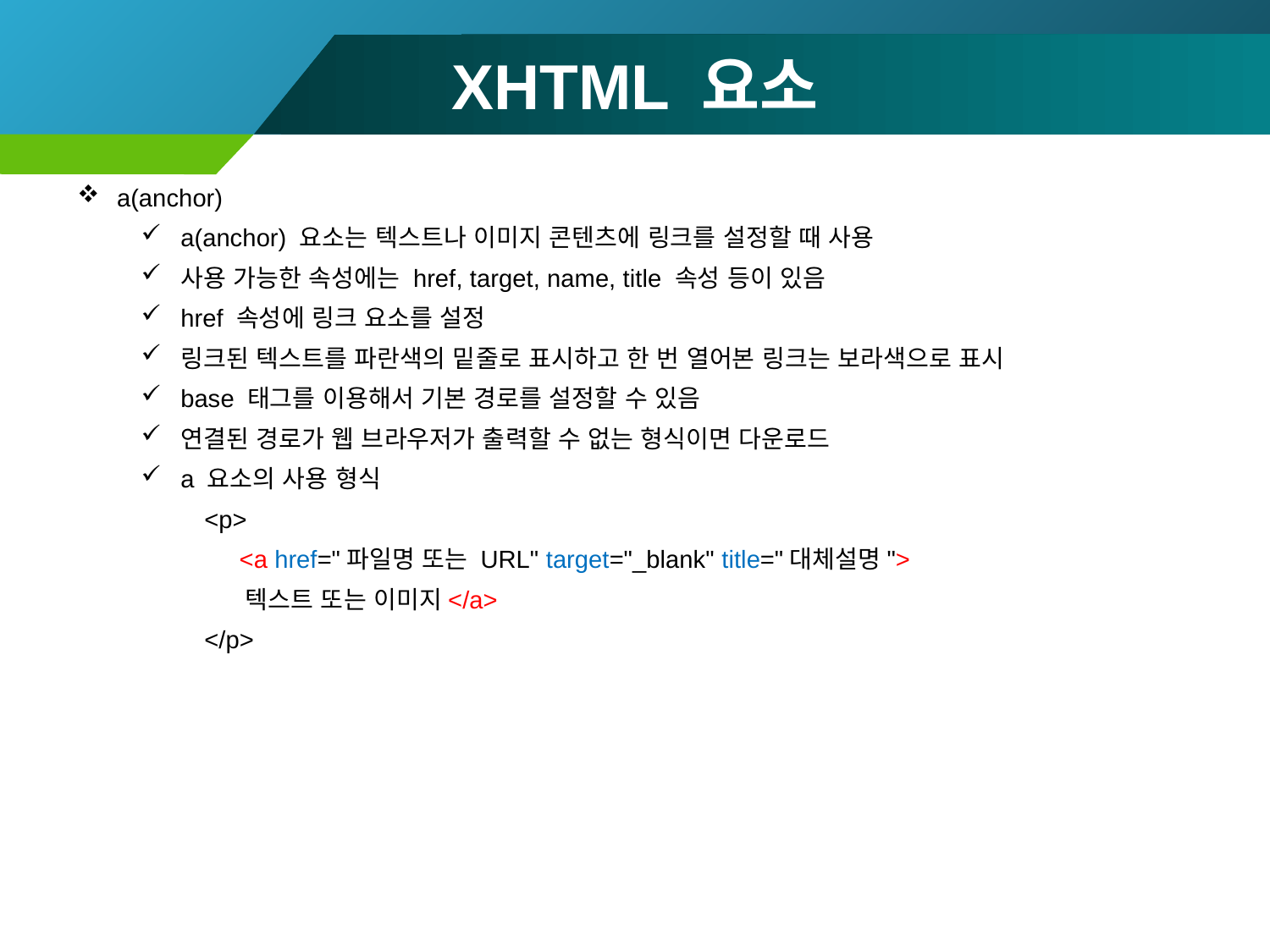

# XHTML 요소
a(anchor)
a(anchor) 요소는 텍스트나 이미지 콘텐츠에 링크를 설정할 때 사용
사용 가능한 속성에는 href, target, name, title 속성 등이 있음
href 속성에 링크 요소를 설정
링크된 텍스트를 파란색의 밑줄로 표시하고 한 번 열어본 링크는 보라색으로 표시
base 태그를 이용해서 기본 경로를 설정할 수 있음
연결된 경로가 웹 브라우저가 출력할 수 없는 형식이면 다운로드
a 요소의 사용 형식
<p>
     <a href="파일명 또는 URL" target="_blank" title="대체설명">
     텍스트 또는 이미지</a>
</p>
52